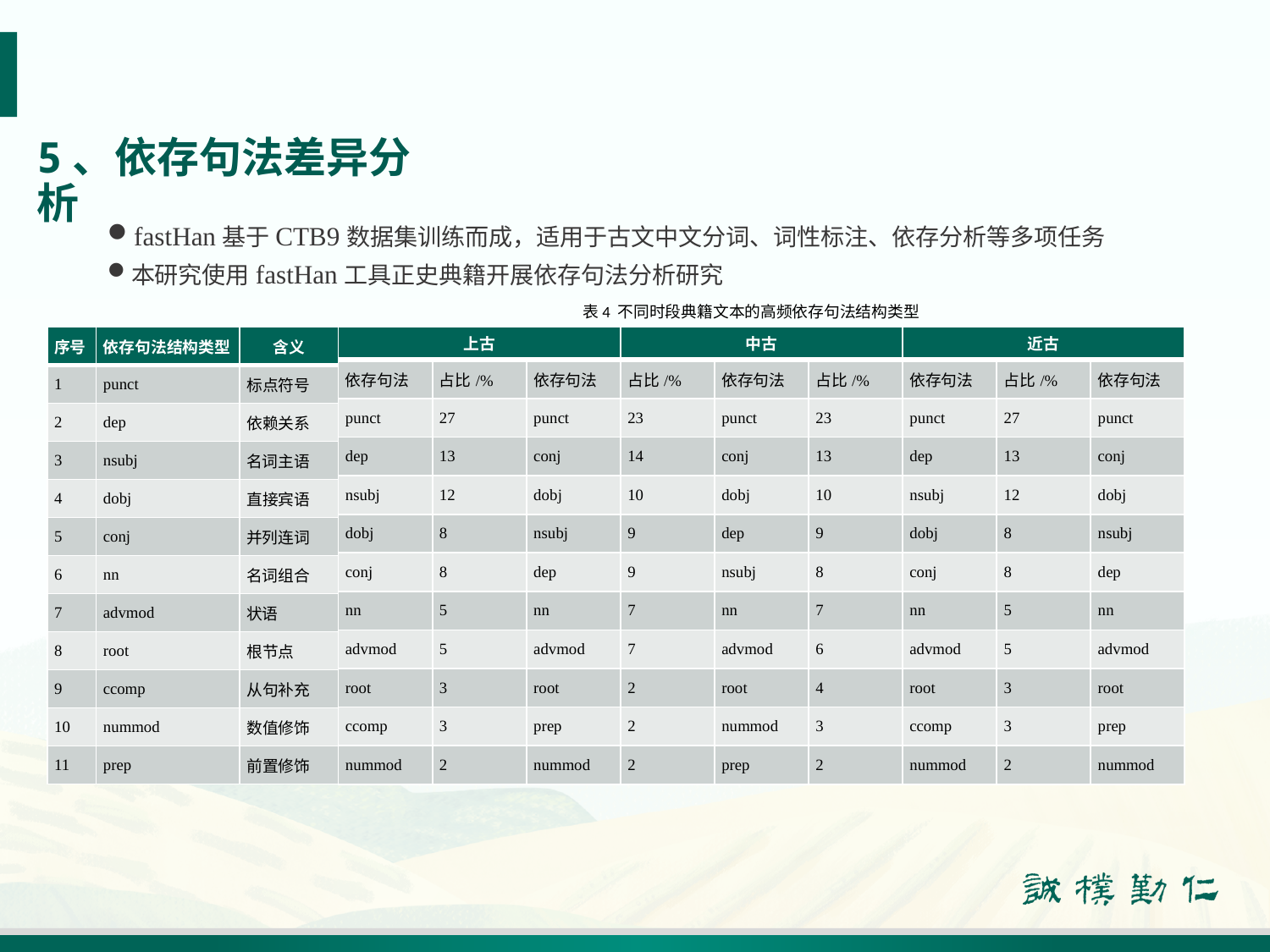

# 5、依存句法差异分析
fastHan基于CTB9数据集训练而成，适用于古文中文分词、词性标注、依存分析等多项任务
本研究使用fastHan工具正史典籍开展依存句法分析研究
表4 不同时段典籍文本的高频依存句法结构类型
| 序号 | 依存句法结构类型 | 含义 |
| --- | --- | --- |
| 1 | punct | 标点符号 |
| 2 | dep | 依赖关系 |
| 3 | nsubj | 名词主语 |
| 4 | dobj | 直接宾语 |
| 5 | conj | 并列连词 |
| 6 | nn | 名词组合 |
| 7 | advmod | 状语 |
| 8 | root | 根节点 |
| 9 | ccomp | 从句补充 |
| 10 | nummod | 数值修饰 |
| 11 | prep | 前置修饰 |
| 上古 |  |  | 中古 |  |  | 近古 |  |  |
| --- | --- | --- | --- | --- | --- | --- | --- | --- |
| 依存句法 | 占比/% | 依存句法 | 占比/% | 依存句法 | 占比/% | 依存句法 | 占比/% | 依存句法 |
| punct | 27 | punct | 23 | punct | 23 | punct | 27 | punct |
| dep | 13 | conj | 14 | conj | 13 | dep | 13 | conj |
| nsubj | 12 | dobj | 10 | dobj | 10 | nsubj | 12 | dobj |
| dobj | 8 | nsubj | 9 | dep | 9 | dobj | 8 | nsubj |
| conj | 8 | dep | 9 | nsubj | 8 | conj | 8 | dep |
| nn | 5 | nn | 7 | nn | 7 | nn | 5 | nn |
| advmod | 5 | advmod | 7 | advmod | 6 | advmod | 5 | advmod |
| root | 3 | root | 2 | root | 4 | root | 3 | root |
| ccomp | 3 | prep | 2 | nummod | 3 | ccomp | 3 | prep |
| nummod | 2 | nummod | 2 | prep | 2 | nummod | 2 | nummod |